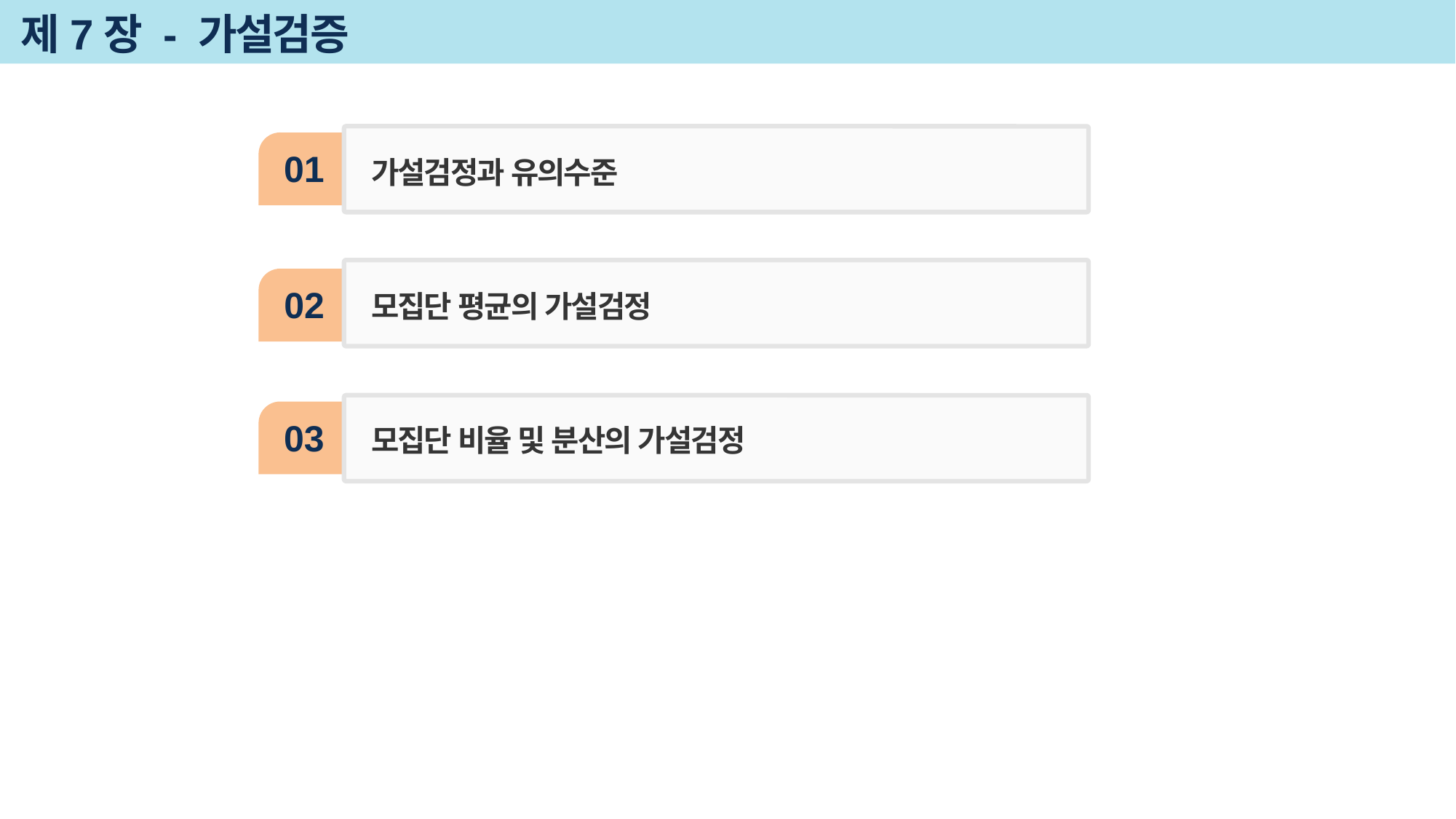

# 제7장 - 가설검증

01
가설검정과 유의수준

모집단 평균의 가설검정
02

03
모집단 비율 및 분산의 가설검정